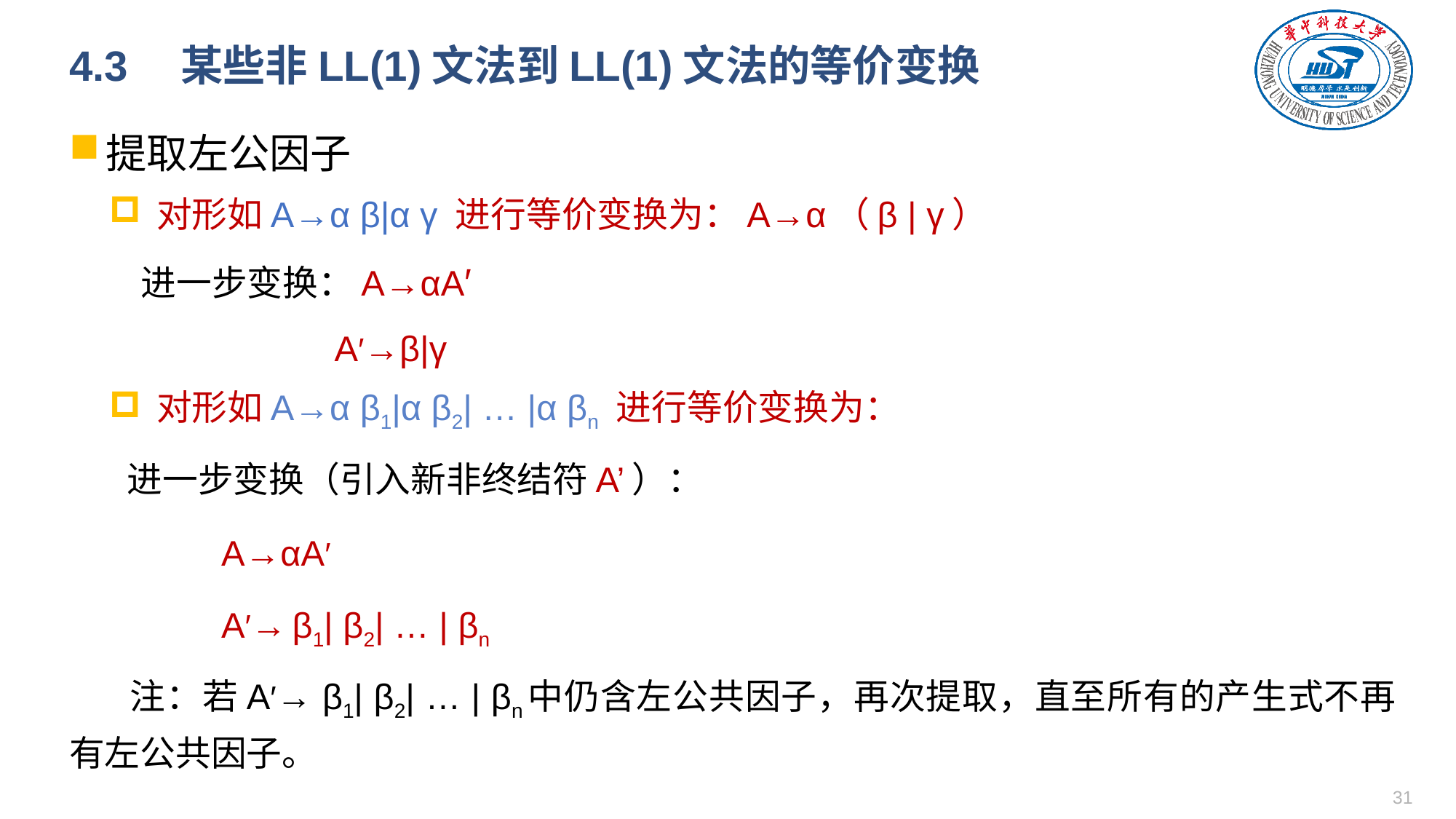

# 4.3　某些非LL(1)文法到LL(1)文法的等价变换
提取左公因子
对形如A→α β|α γ 进行等价变换为：A→α（β | γ）
        进一步变换：A→αA′
                           A′→β|γ
对形如A→α β1|α β2| … |α βn 进行等价变换为：
          进一步变换（引入新非终结符A’）：
                           A→αA′
                           A′→ β1| β2| … | βn
      注：若A′→ β1| β2| … | βn中仍含左公共因子，再次提取，直至所有的产生式不再有左公共因子。

31